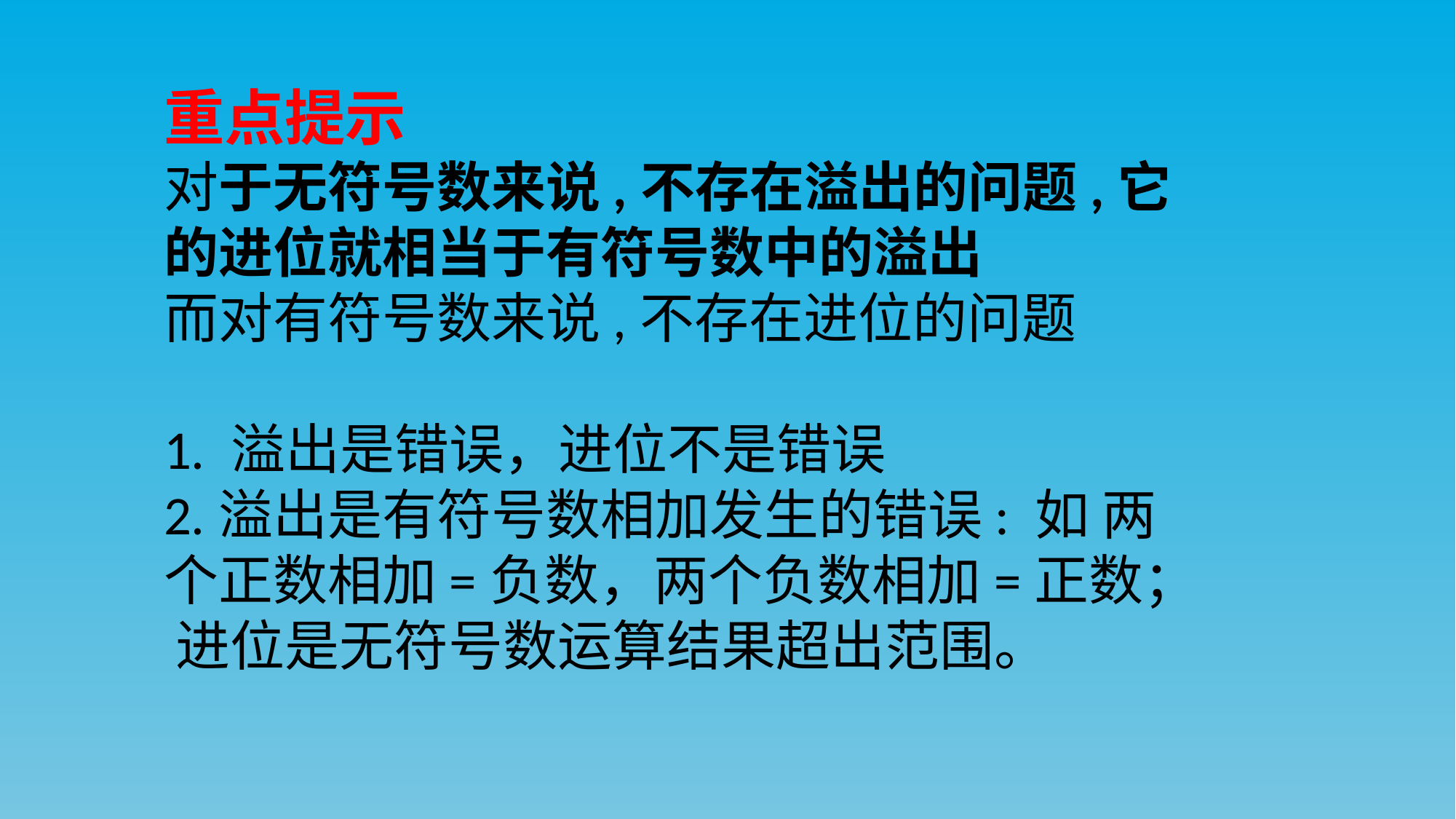

重点提示
对于无符号数来说,不存在溢出的问题,它的进位就相当于有符号数中的溢出
而对有符号数来说,不存在进位的问题

1. 溢出是错误，进位不是错误
2.溢出是有符号数相加发生的错误: 如 两个正数相加=负数，两个负数相加=正数； 进位是无符号数运算结果超出范围。